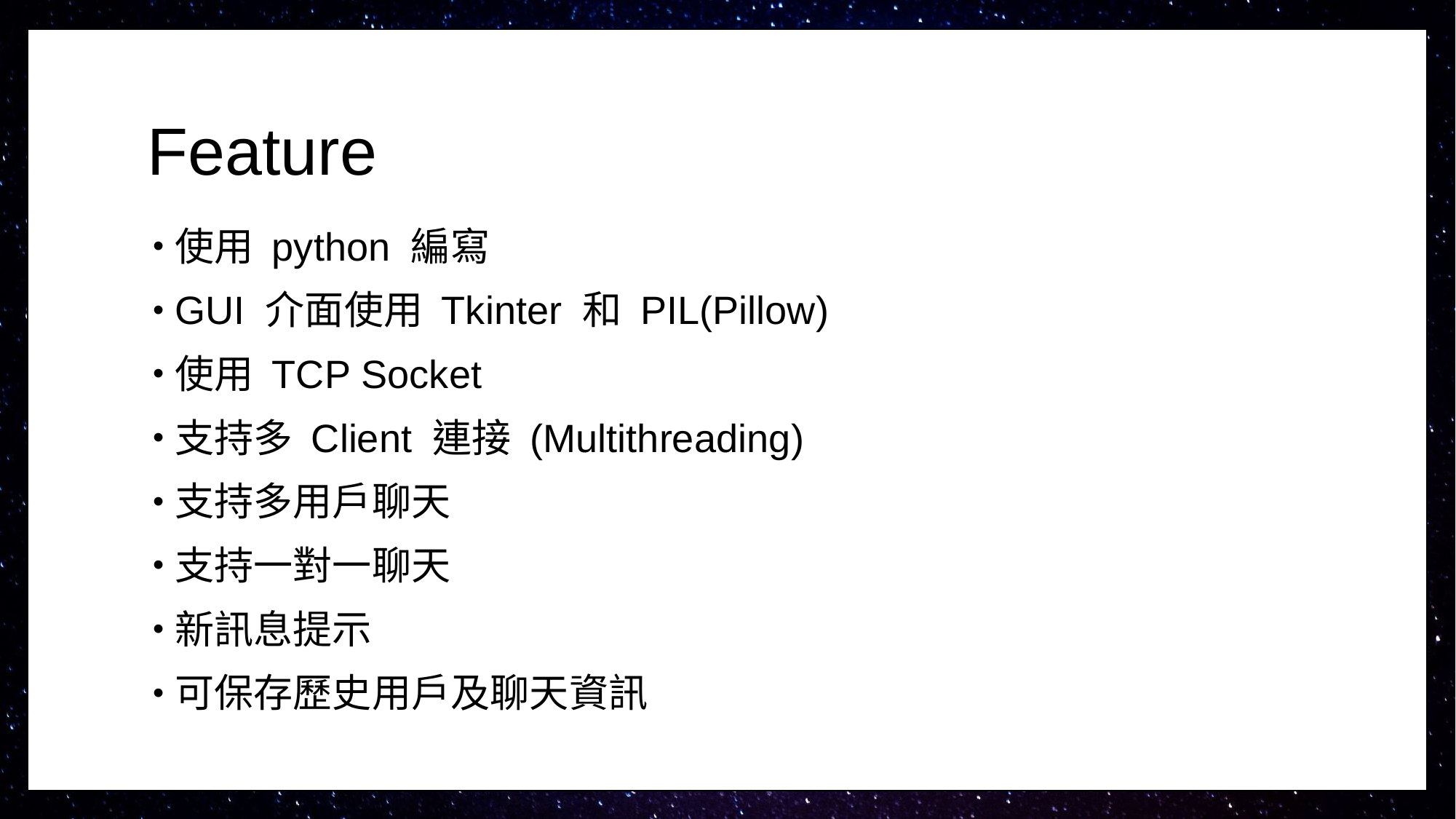

# Feature
使用 python 編寫
GUI 介面使用 Tkinter 和 PIL(Pillow)
使用 TCP Socket
支持多 Client 連接 (Multithreading)
支持多用戶聊天
支持一對一聊天
新訊息提示
可保存歷史用戶及聊天資訊